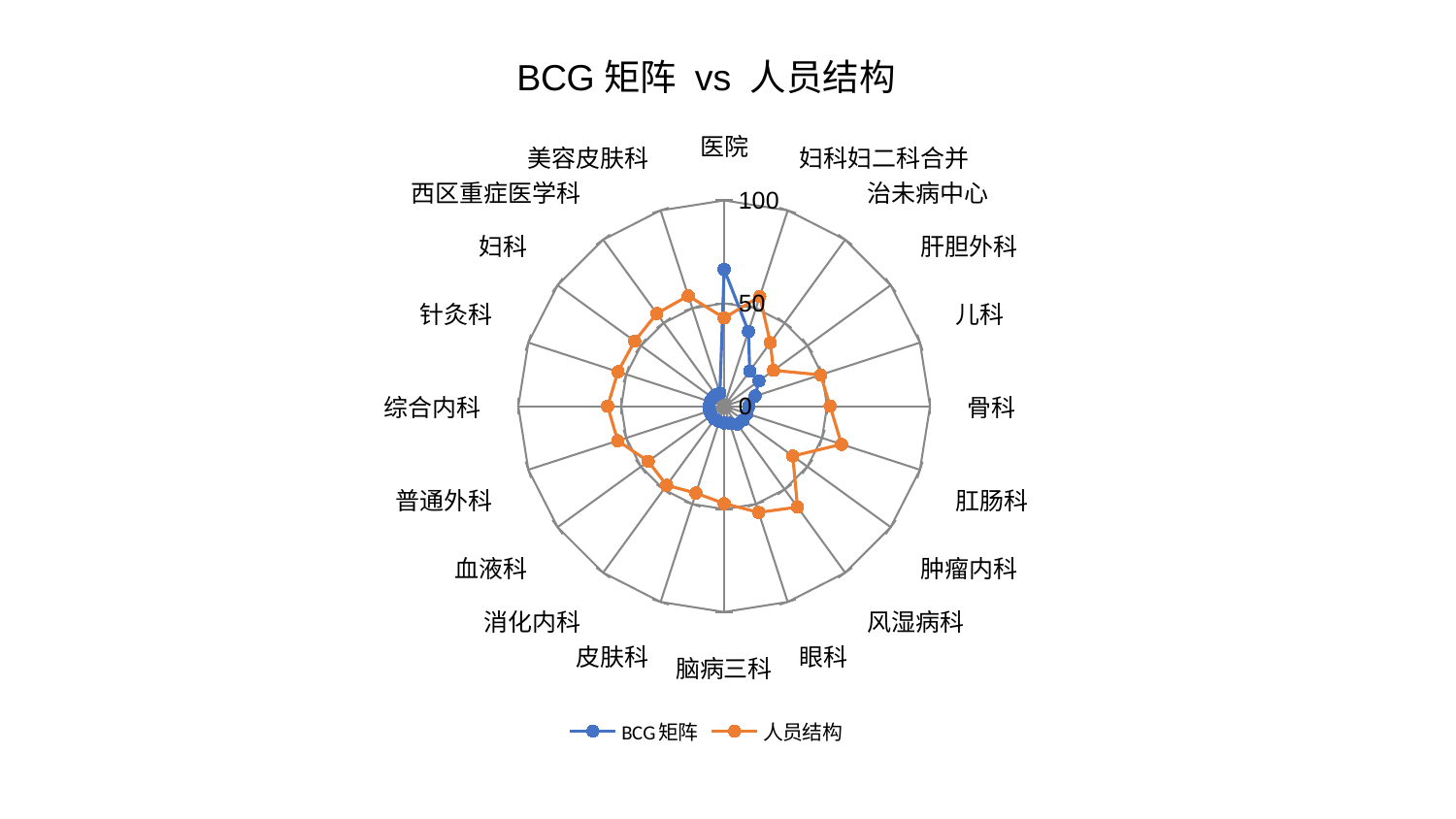

### Chart: BCG矩阵 vs 人员结构

| Category | BCG矩阵 | 人员结构 |
|---|---|---|
| 医院 | 66.49348493402505 | 42.86508238593795 |
| 妇科妇二科合并 | 38.200443941197506 | 56.05988153488441 |
| 治未病中心 | 21.138740432320134 | 38.146734311157 |
| 肝胆外科 | 20.862700077844217 | 29.630386924262986 |
| 儿科 | 15.838176269085658 | 49.29609286290489 |
| 骨科 | 12.08023704390662 | 51.475468079849634 |
| 肛肠科 | 11.743057056822526 | 59.967325807460156 |
| 肿瘤内科 | 11.453164592058076 | 41.215664588433405 |
| 风湿病科 | 10.869606747964454 | 60.62605525735667 |
| 眼科 | 8.778440667259513 | 54.29735164860076 |
| 脑病三科 | 8.15114041728563 | 47.288900740038095 |
| 皮肤科 | 7.845070514401632 | 44.41701063506762 |
| 消化内科 | 7.750541548760951 | 47.51891743782882 |
| 血液科 | 7.632398493486481 | 45.58343047019047 |
| 普通外科 | 7.437758588095189 | 54.38468990036319 |
| 综合内科 | 7.413337503231625 | 56.606668909639545 |
| 针灸科 | 7.1546519370196915 | 54.23748933627434 |
| 妇科 | 6.8743936036629405 | 53.763041200081815 |
| 西区重症医学科 | 6.782104690408264 | 55.6625840503063 |
| 美容皮肤科 | 6.645784571445547 | 56.41893159721071 |
78